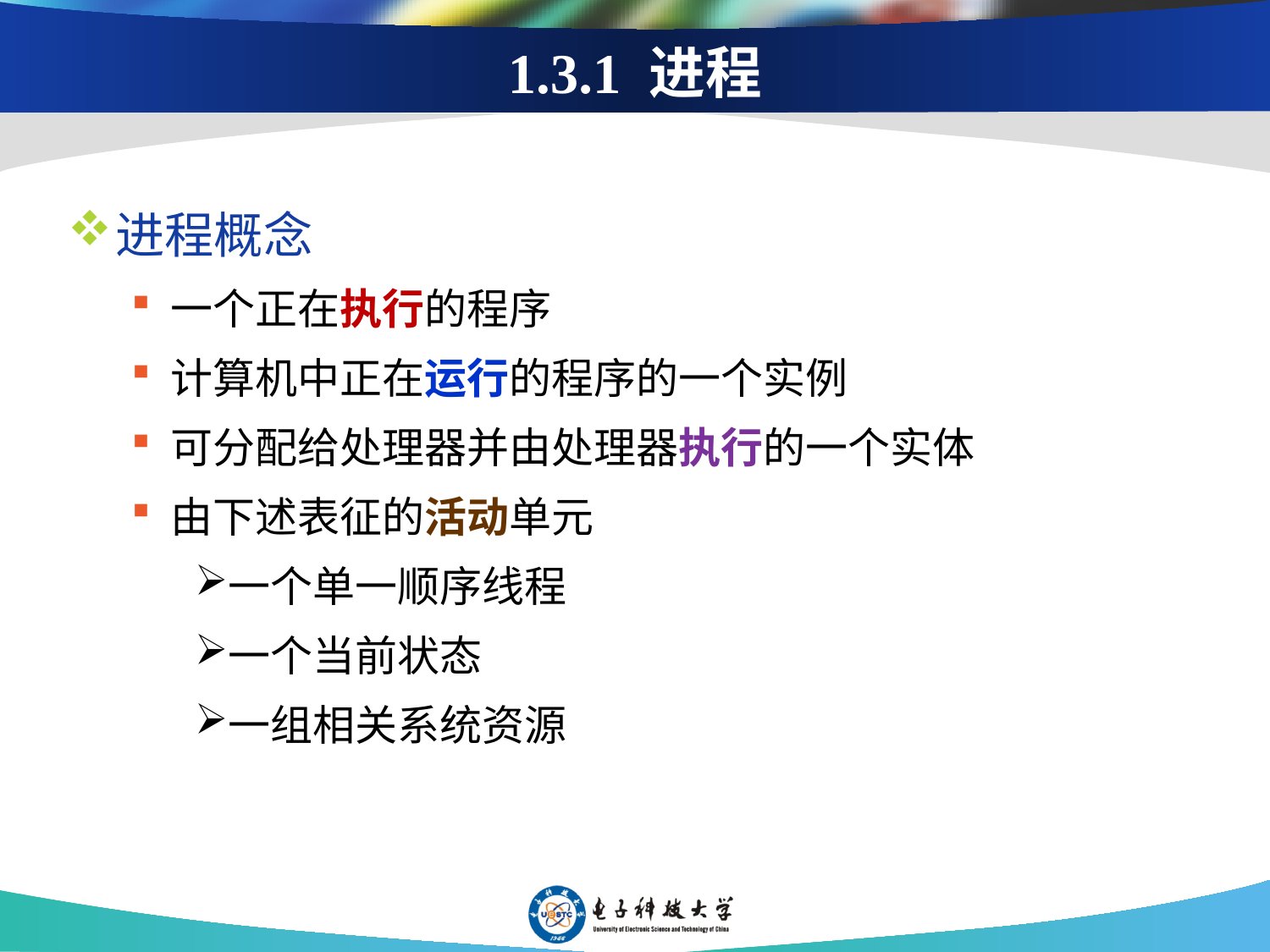

# 1.3.1 进程
进程概念
一个正在执行的程序
计算机中正在运行的程序的一个实例
可分配给处理器并由处理器执行的一个实体
由下述表征的活动单元
一个单一顺序线程
一个当前状态
一组相关系统资源